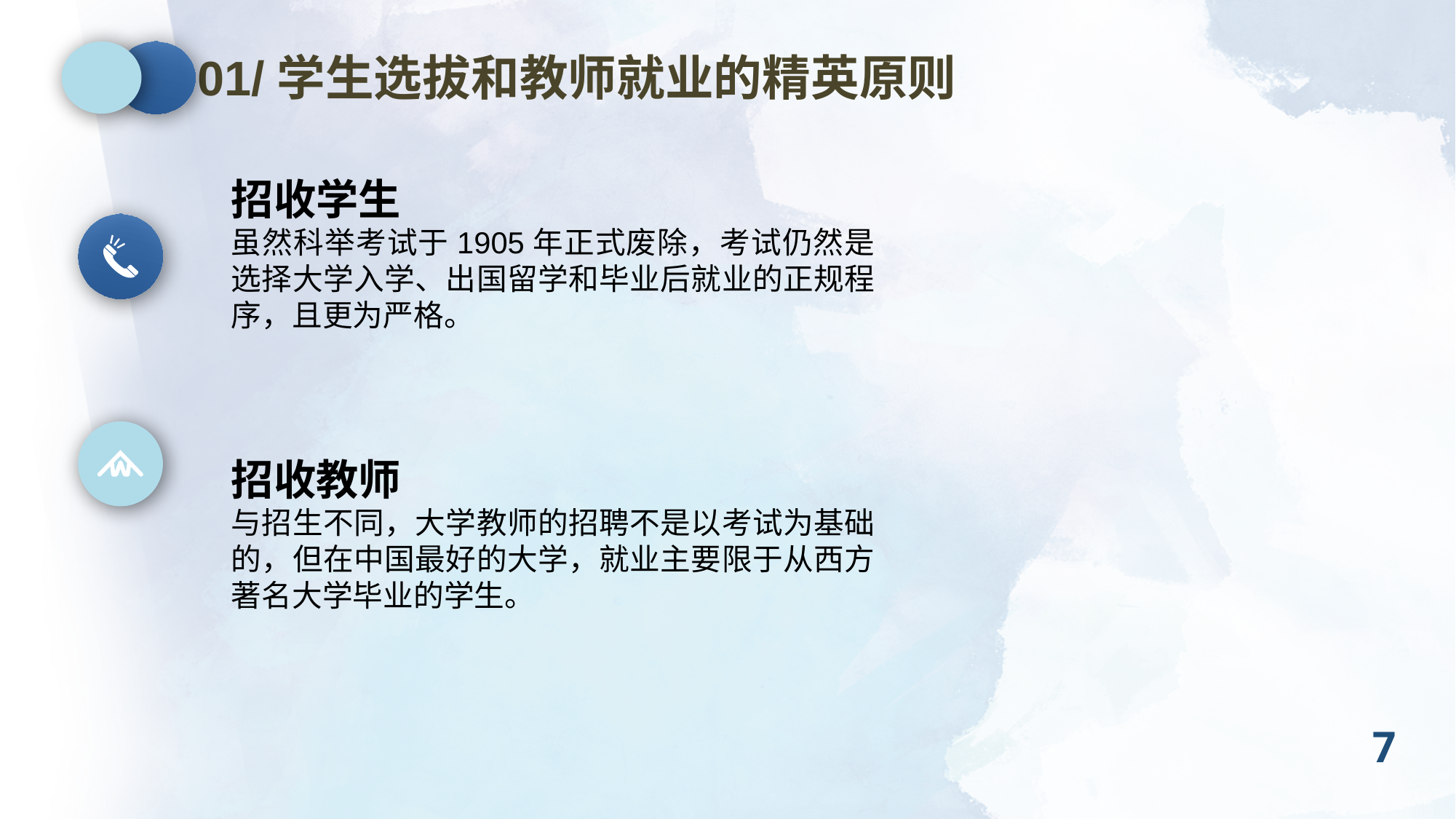

01/学生选拔和教师就业的精英原则

招收学生
虽然科举考试于1905年正式废除，考试仍然是选择大学入学、出国留学和毕业后就业的正规程序，且更为严格。

招收教师
与招生不同，大学教师的招聘不是以考试为基础的，但在中国最好的大学，就业主要限于从西方著名大学毕业的学生。
7